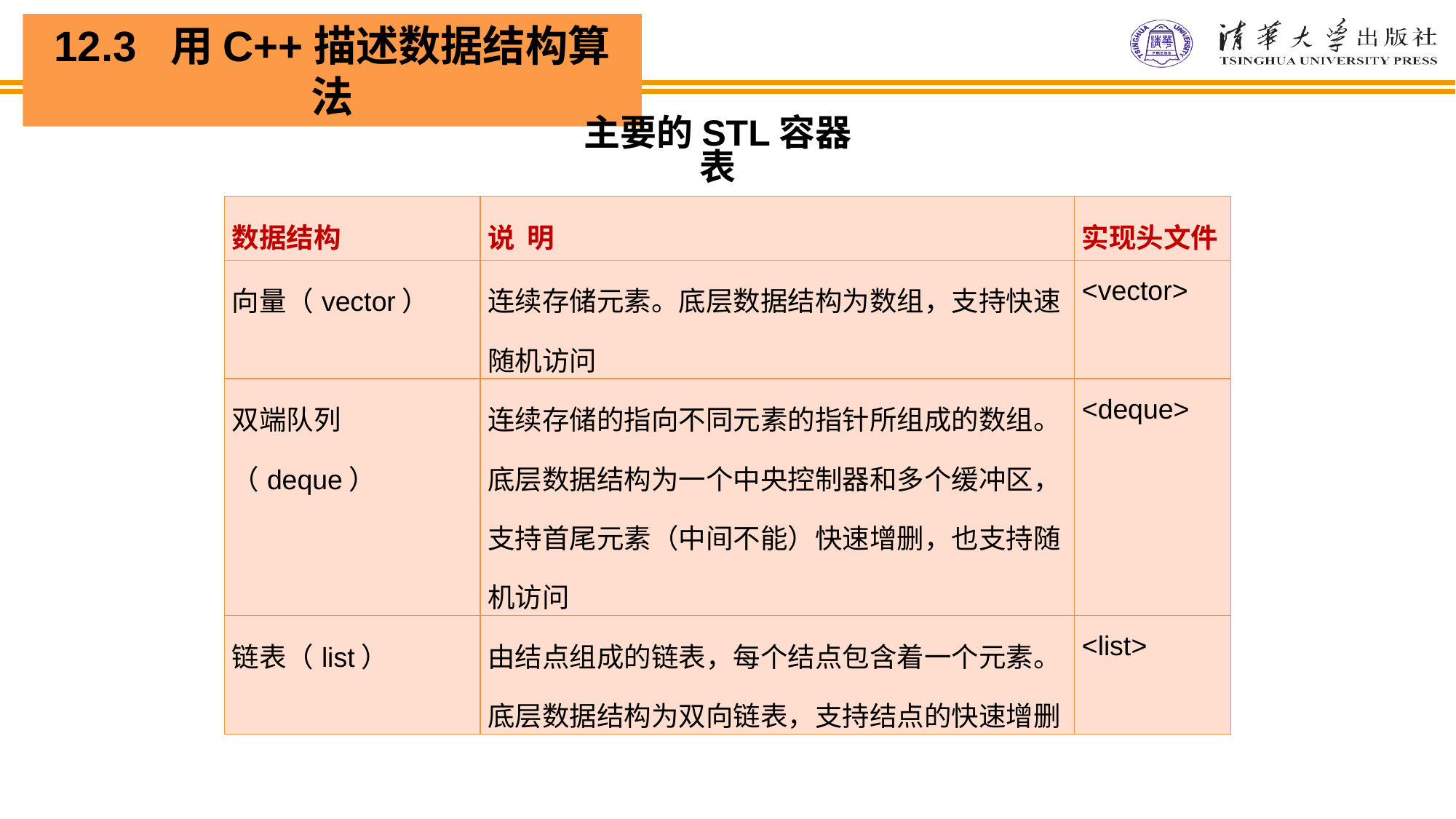

主要的STL容器表
| 数据结构 | 说 明 | 实现头文件 |
| --- | --- | --- |
| 向量（vector） | 连续存储元素。底层数据结构为数组，支持快速随机访问 | <vector> |
| 双端队列（deque） | 连续存储的指向不同元素的指针所组成的数组。底层数据结构为一个中央控制器和多个缓冲区，支持首尾元素（中间不能）快速增删，也支持随机访问 | <deque> |
| 链表（list） | 由结点组成的链表，每个结点包含着一个元素。底层数据结构为双向链表，支持结点的快速增删 | <list> |